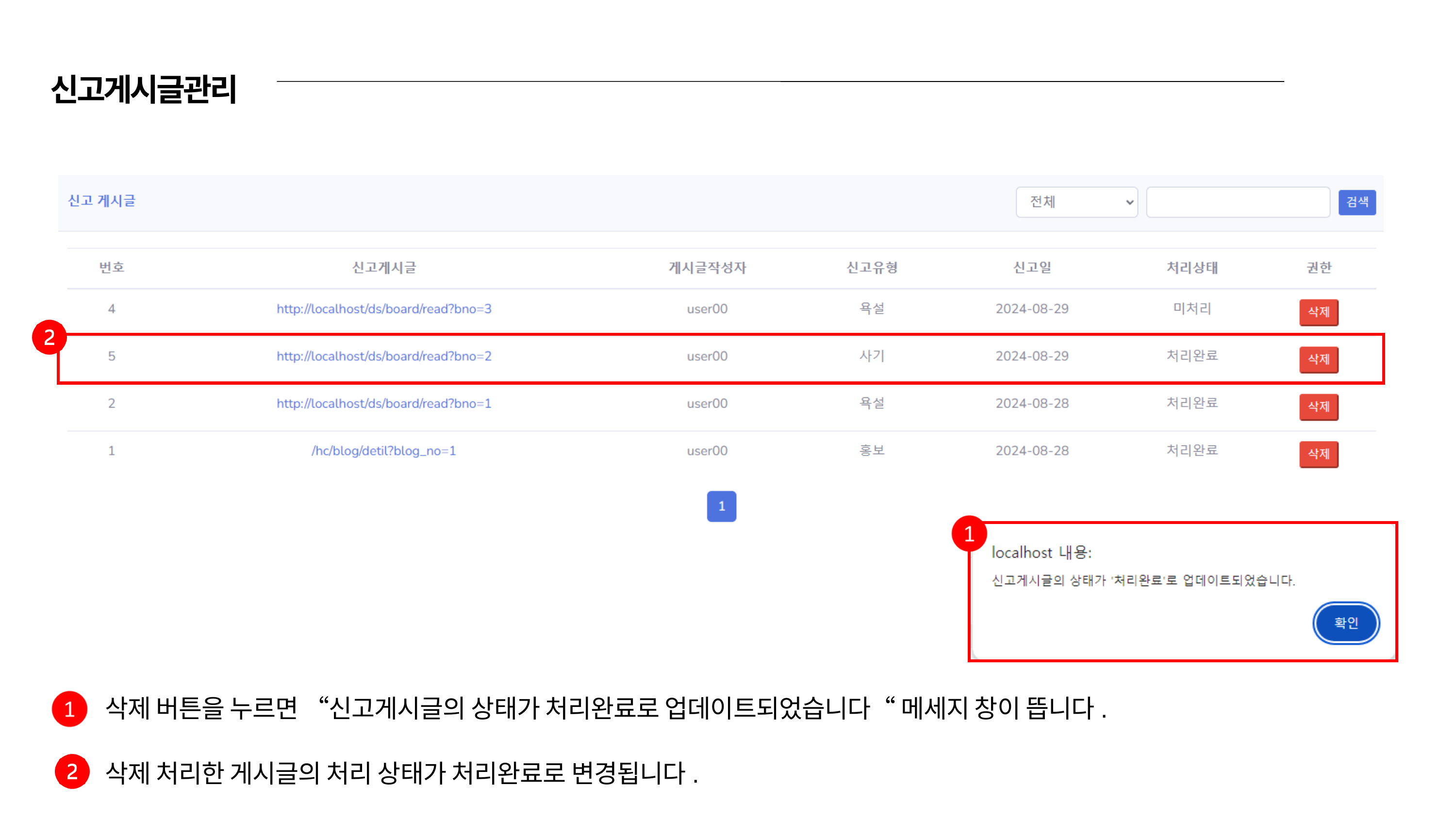

신고게시글관리

삭제 버튼을 누르면 “신고게시글의 상태가 처리완료로 업데이트되었습니다“ 메세지 창이 뜹니다.

삭제 처리한 게시글의 처리 상태가 처리완료로 변경됩니다.